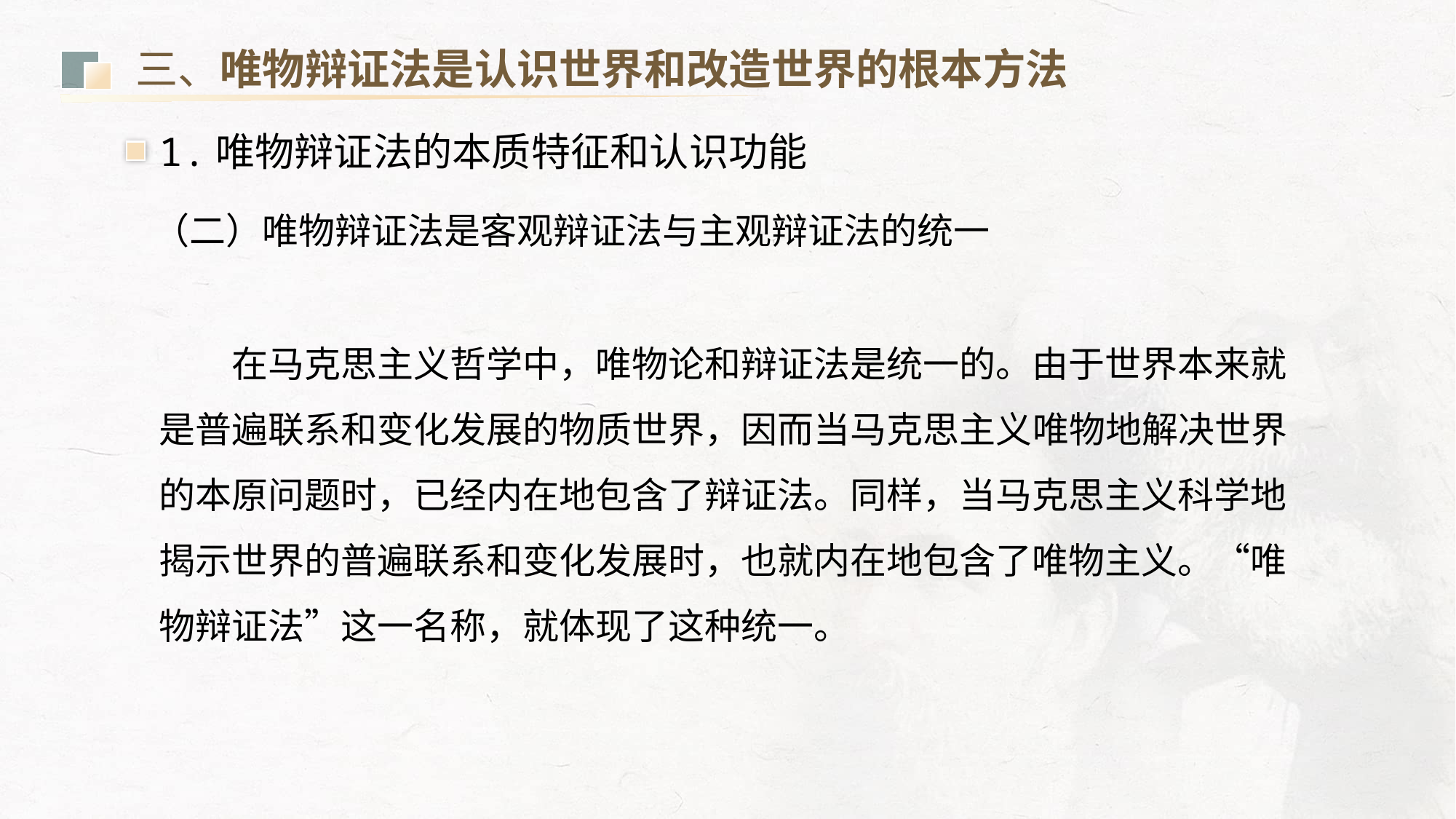

三、唯物辩证法是认识世界和改造世界的根本方法

1.唯物辩证法的本质特征和认识功能

（二）唯物辩证法是客观辩证法与主观辩证法的统一
在马克思主义哲学中，唯物论和辩证法是统一的。由于世界本来就是普遍联系和变化发展的物质世界，因而当马克思主义唯物地解决世界的本原问题时，已经内在地包含了辩证法。同样，当马克思主义科学地揭示世界的普遍联系和变化发展时，也就内在地包含了唯物主义。“唯物辩证法”这一名称，就体现了这种统一。